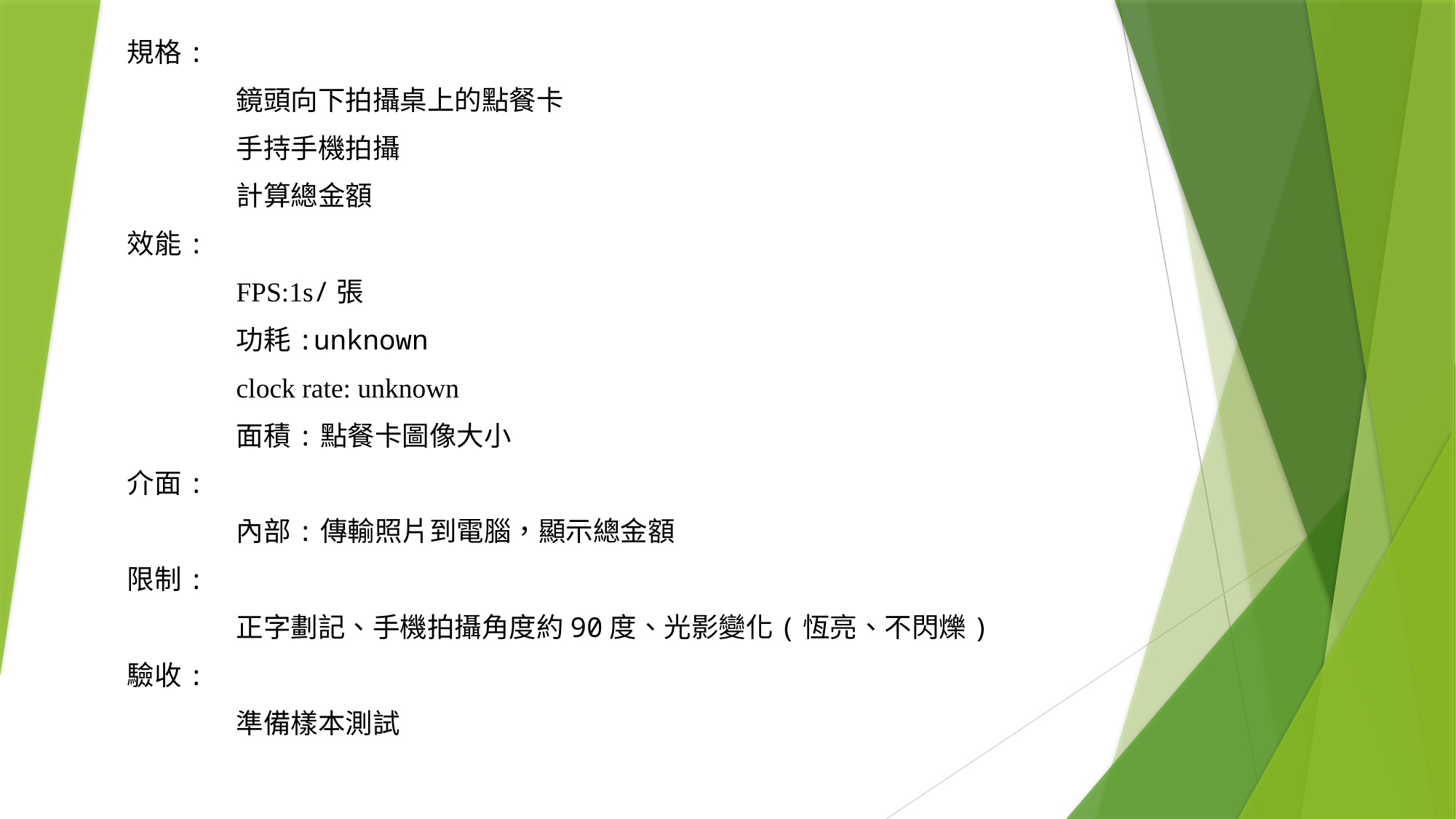

規格:
	鏡頭向下拍攝桌上的點餐卡
	手持手機拍攝
	計算總金額
效能:
	FPS:1s/張
	功耗:unknown
	clock rate: unknown
	面積:點餐卡圖像大小
介面:
	內部:傳輸照片到電腦，顯示總金額
限制:
	正字劃記、手機拍攝角度約90度、光影變化(恆亮、不閃爍)
驗收:
	準備樣本測試